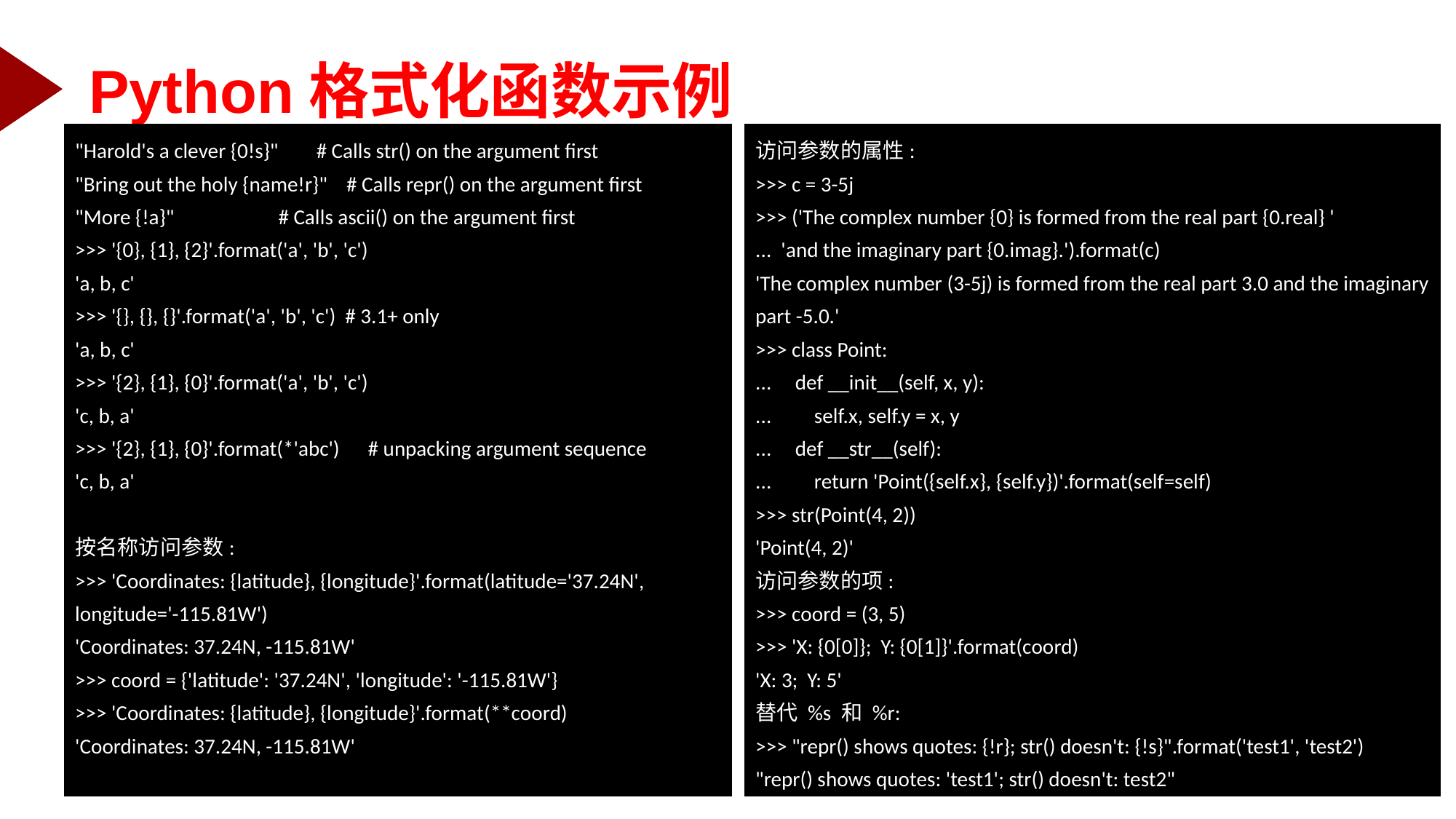

Python格式化函数示例

"Harold's a clever {0!s}"        # Calls str() on the argument first
"Bring out the holy {name!r}"    # Calls repr() on the argument first
"More {!a}"                      # Calls ascii() on the argument first
>>> '{0}, {1}, {2}'.format('a', 'b', 'c')
'a, b, c'
>>> '{}, {}, {}'.format('a', 'b', 'c')  # 3.1+ only
'a, b, c'
>>> '{2}, {1}, {0}'.format('a', 'b', 'c')
'c, b, a'
>>> '{2}, {1}, {0}'.format(*'abc')      # unpacking argument sequence
'c, b, a'

按名称访问参数:
>>> 'Coordinates: {latitude}, {longitude}'.format(latitude='37.24N', longitude='-115.81W')
'Coordinates: 37.24N, -115.81W'
>>> coord = {'latitude': '37.24N', 'longitude': '-115.81W'}
>>> 'Coordinates: {latitude}, {longitude}'.format(**coord)
'Coordinates: 37.24N, -115.81W'

访问参数的属性:
>>> c = 3-5j
>>> ('The complex number {0} is formed from the real part {0.real} '
...  'and the imaginary part {0.imag}.').format(c)
'The complex number (3-5j) is formed from the real part 3.0 and the imaginary part -5.0.'
>>> class Point:
...     def __init__(self, x, y):
...         self.x, self.y = x, y
...     def __str__(self):
...         return 'Point({self.x}, {self.y})'.format(self=self)
>>> str(Point(4, 2))
'Point(4, 2)'
访问参数的项:
>>> coord = (3, 5)
>>> 'X: {0[0]};  Y: {0[1]}'.format(coord)
'X: 3;  Y: 5'
替代 %s 和 %r:
>>> "repr() shows quotes: {!r}; str() doesn't: {!s}".format('test1', 'test2')
"repr() shows quotes: 'test1'; str() doesn't: test2"